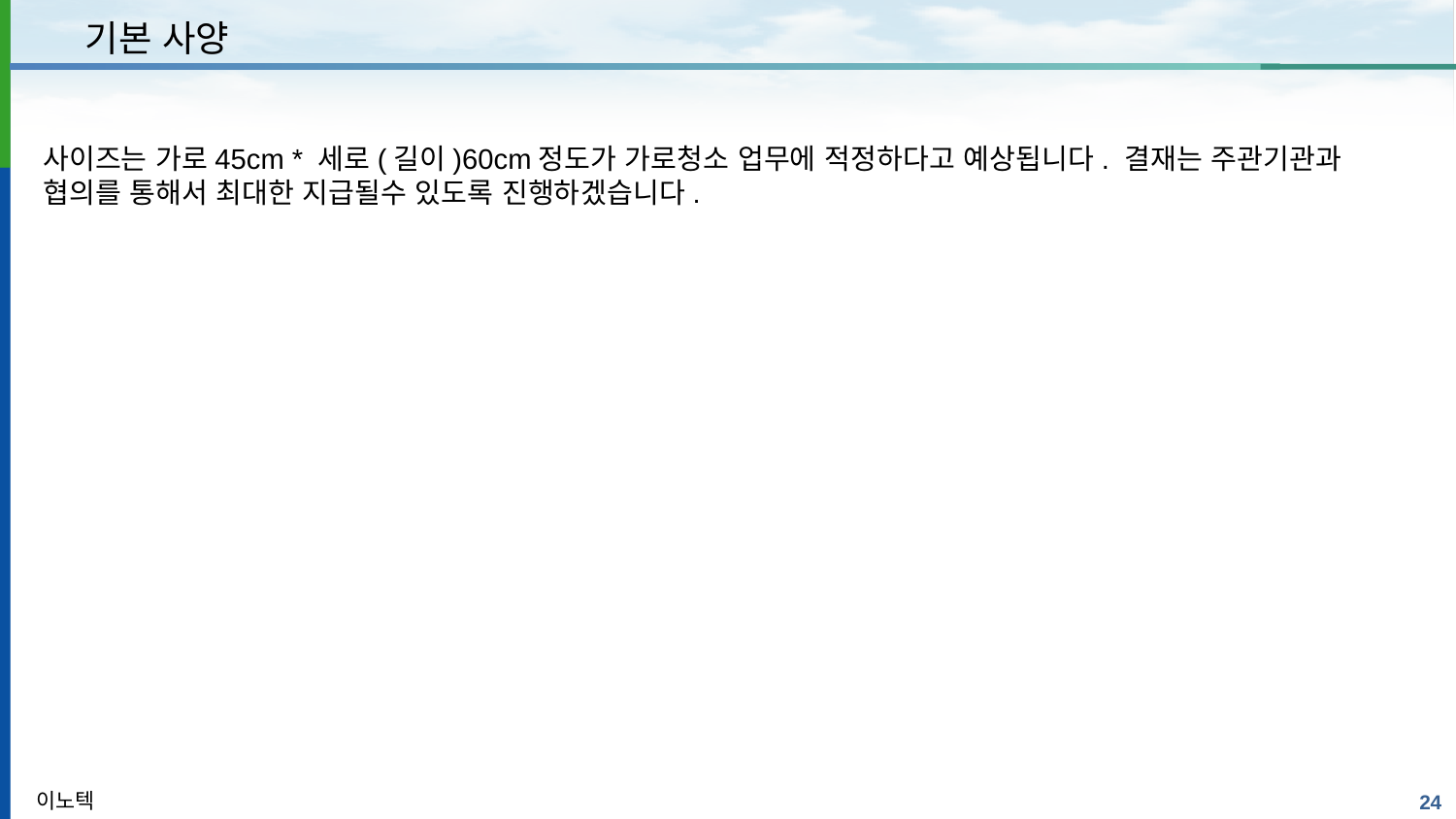

기본 사양
사이즈는 가로45cm * 세로(길이)60cm정도가 가로청소 업무에 적정하다고 예상됩니다. 결재는 주관기관과 협의를 통해서 최대한 지급될수 있도록 진행하겠습니다.